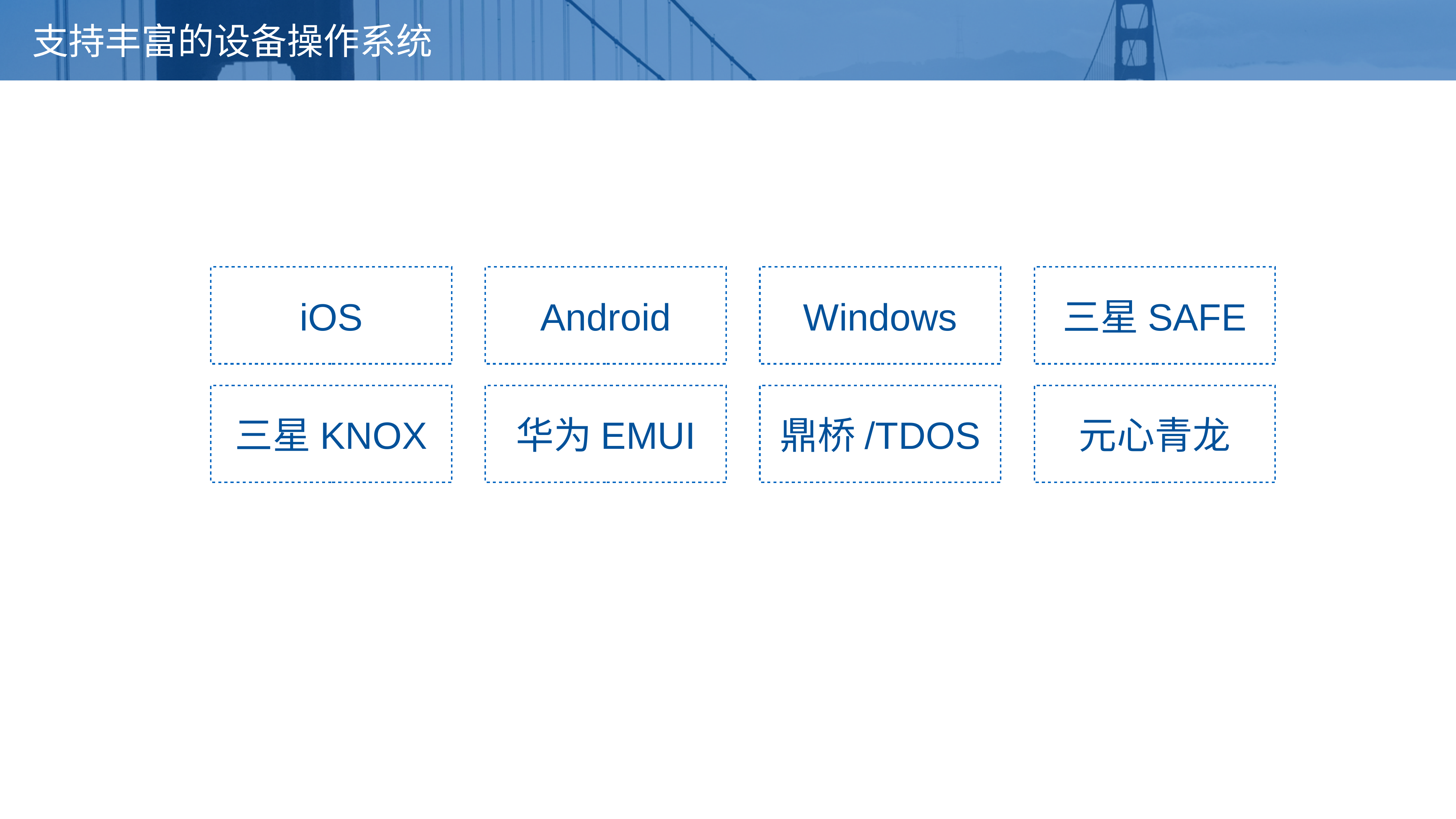

# 支持丰富的设备操作系统
22
iOS

Windows

三星SAFE
Android

三星KNOX

华为EMUI

鼎桥/TDOS

元心青龙